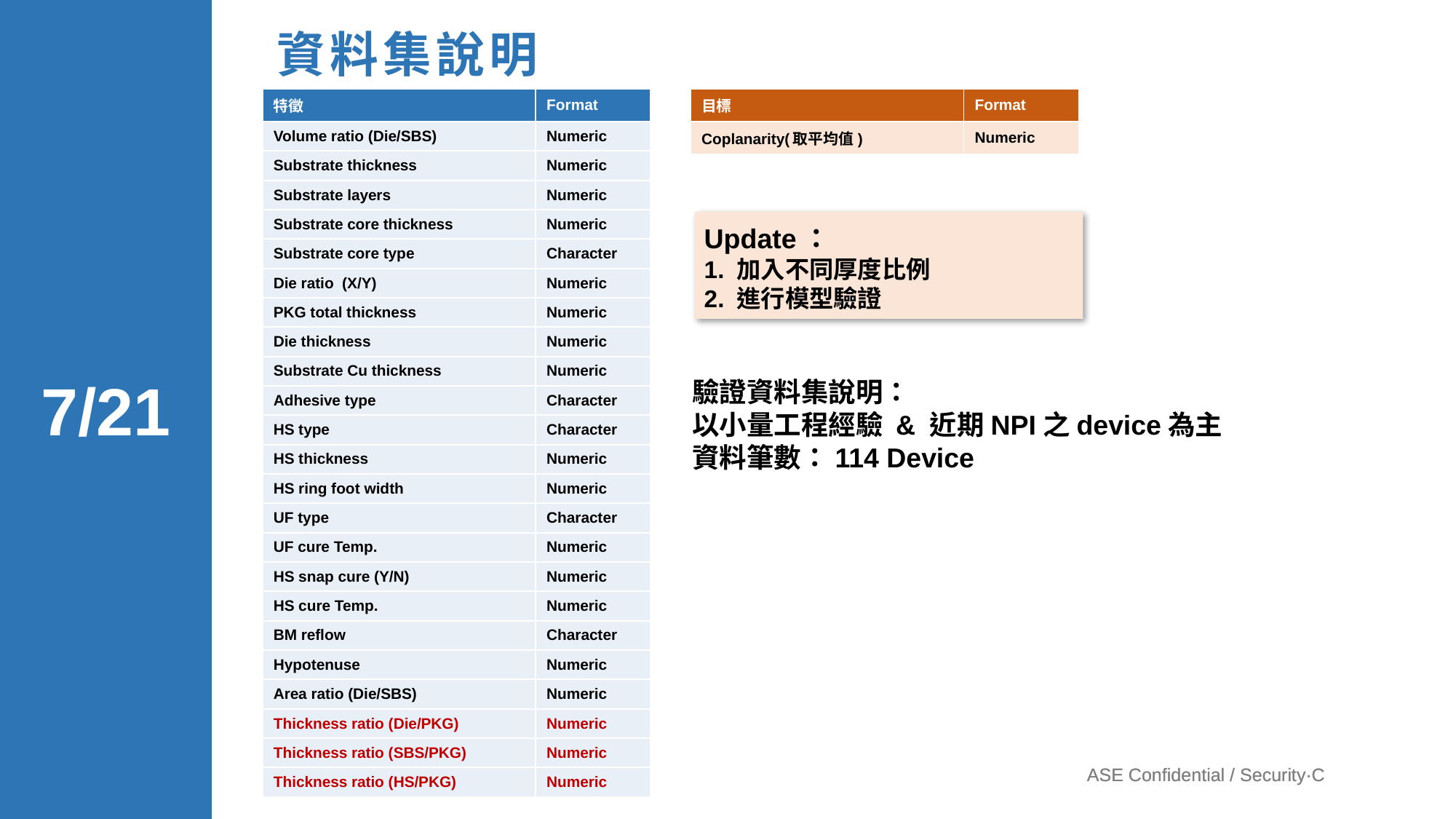

資料集說明
| 特徵 | Format |
| --- | --- |
| Volume ratio (Die/SBS) | Numeric |
| Substrate thickness | Numeric |
| Substrate layers | Numeric |
| Substrate core thickness | Numeric |
| Substrate core type | Character |
| Die ratio (X/Y) | Numeric |
| PKG total thickness | Numeric |
| Die thickness | Numeric |
| Substrate Cu thickness | Numeric |
| Adhesive type | Character |
| HS type | Character |
| HS thickness | Numeric |
| HS ring foot width | Numeric |
| UF type | Character |
| UF cure Temp. | Numeric |
| HS snap cure (Y/N) | Numeric |
| HS cure Temp. | Numeric |
| BM reflow | Character |
| Hypotenuse | Numeric |
| Area ratio (Die/SBS) | Numeric |
| Thickness ratio (Die/PKG) | Numeric |
| Thickness ratio (SBS/PKG) | Numeric |
| Thickness ratio (HS/PKG) | Numeric |
| 目標 | Format |
| --- | --- |
| Coplanarity(取平均值) | Numeric |

Update：
1. 加入不同厚度比例
2. 進行模型驗證
7/21
驗證資料集說明：
以小量工程經驗 & 近期NPI之device為主
資料筆數：114 Device